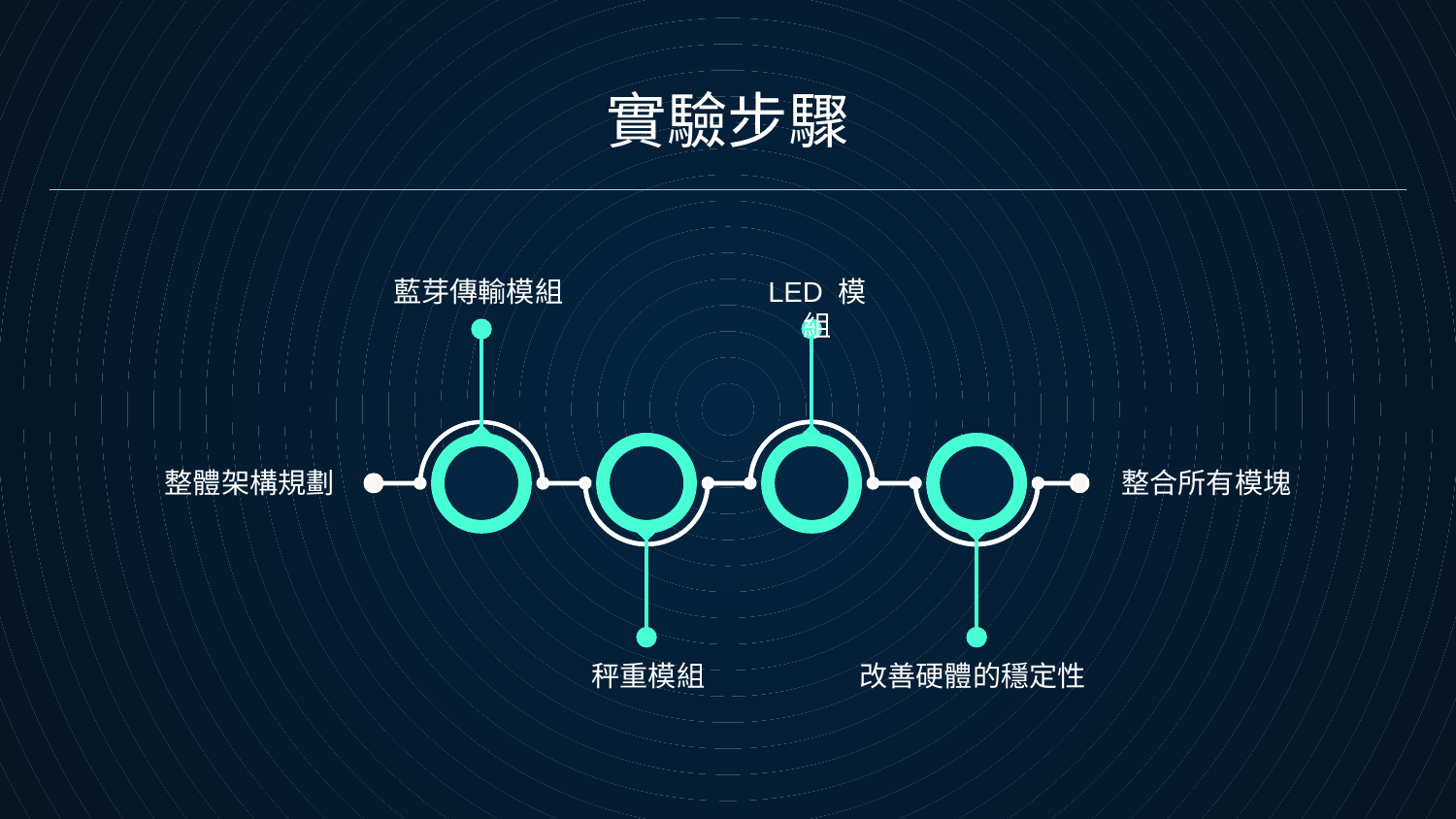

# 實驗步驟
藍芽傳輸模組
LED 模組

整體架構規劃
整合所有模塊

秤重模組
改善硬體的穩定性